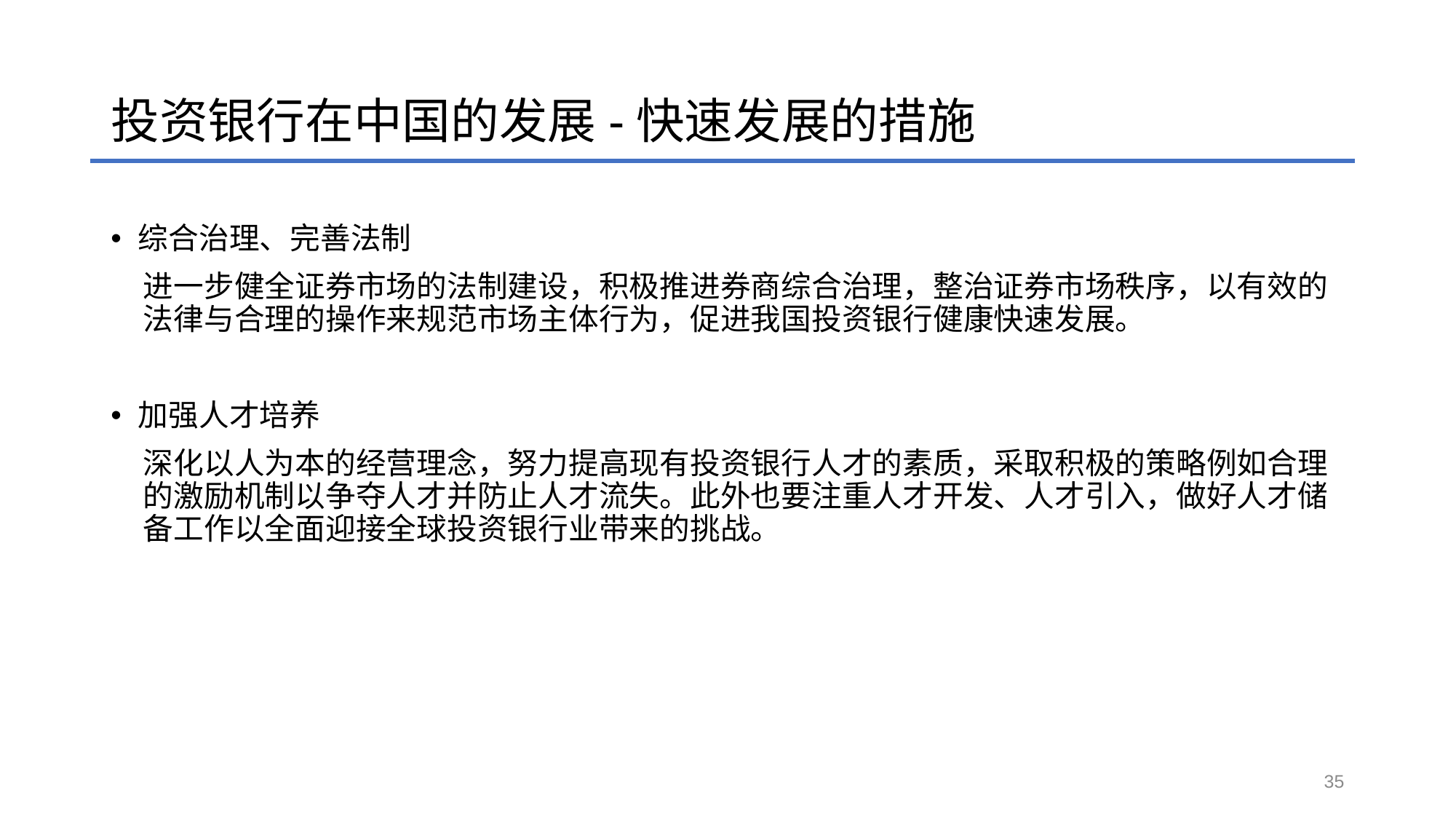

# 投资银行在中国的发展-快速发展的措施
综合治理、完善法制
进一步健全证券市场的法制建设，积极推进券商综合治理，整治证券市场秩序，以有效的法律与合理的操作来规范市场主体行为，促进我国投资银行健康快速发展。

加强人才培养
深化以人为本的经营理念，努力提高现有投资银行人才的素质，采取积极的策略例如合理的激励机制以争夺人才并防止人才流失。此外也要注重人才开发、人才引入，做好人才储备工作以全面迎接全球投资银行业带来的挑战。
35